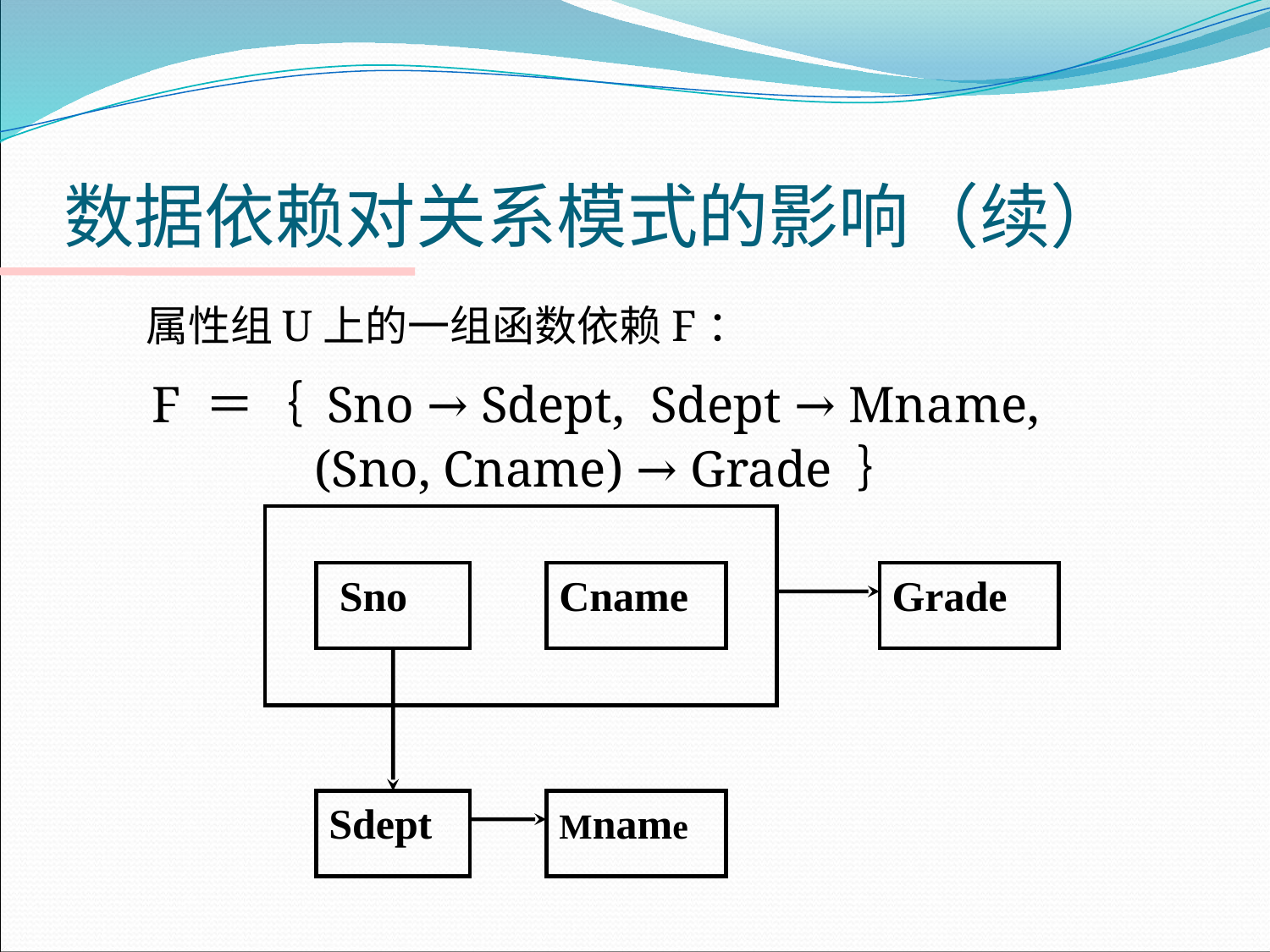

# 数据依赖对关系模式的影响（续）
	属性组U上的一组函数依赖F：
    F ＝｛ Sno → Sdept,  Sdept → Mname,
                (Sno, Cname) → Grade ｝

 Sno
Cname
Grade

Sdept
Mname

527